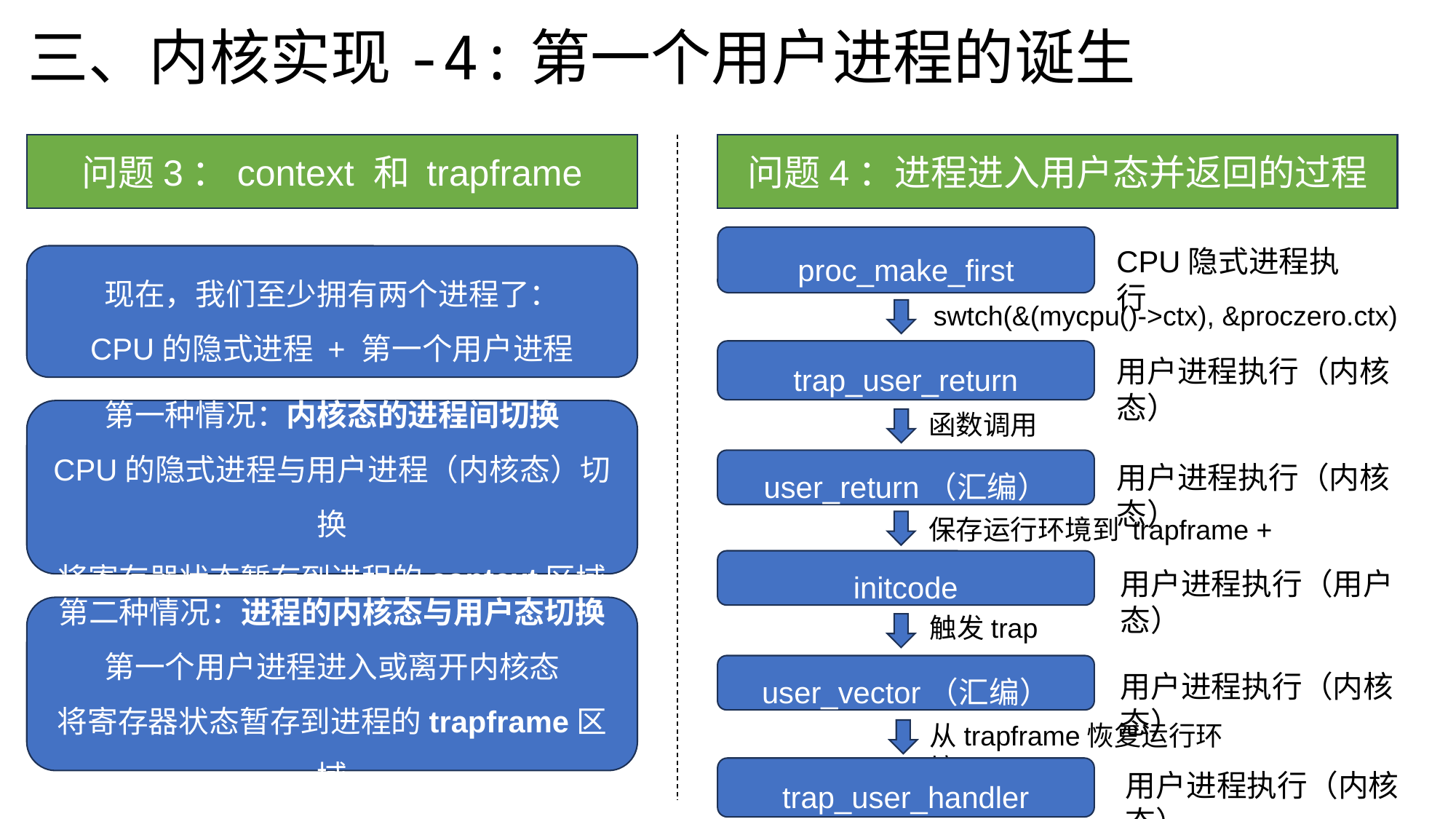

# 三、内核实现-4:第一个用户进程的诞生
问题3：context 和 trapframe
问题4：进程进入用户态并返回的过程
proc_make_first
CPU隐式进程执行
现在，我们至少拥有两个进程了：
CPU的隐式进程 + 第一个用户进程
swtch(&(mycpu()->ctx), &proczero.ctx)

trap_user_return
用户进程执行（内核态）
第一种情况：内核态的进程间切换
CPU的隐式进程与用户进程（内核态）切换
将寄存器状态暂存到进程的context区域
函数调用

user_return（汇编）
用户进程执行（内核态）
保存运行环境到 trapframe + sret

initcode
用户进程执行（用户态）
第二种情况：进程的内核态与用户态切换
第一个用户进程进入或离开内核态
将寄存器状态暂存到进程的trapframe区域
触发trap

user_vector（汇编）
用户进程执行（内核态）
从trapframe恢复运行环境

trap_user_handler
用户进程执行（内核态）